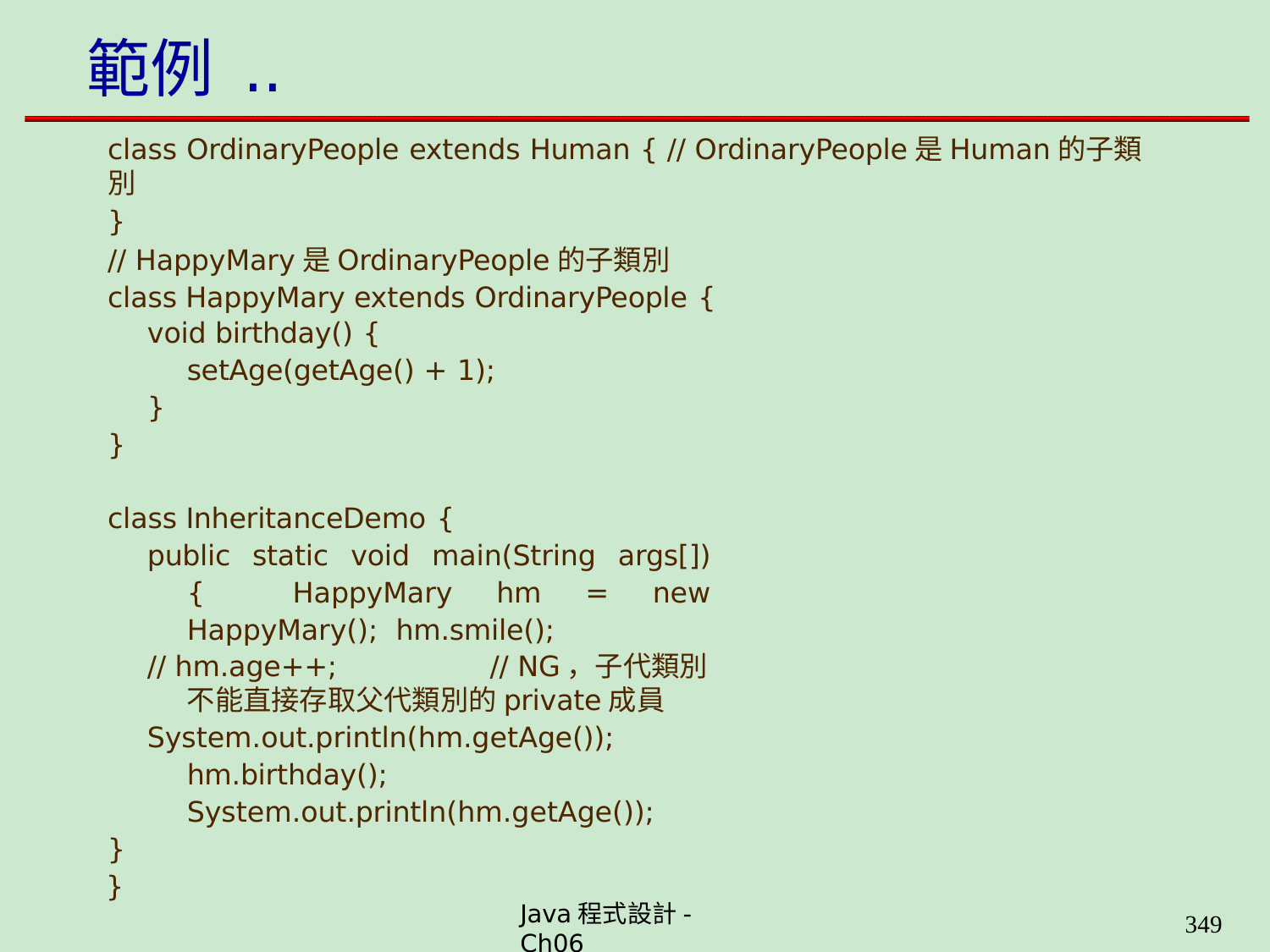

# 範例 ..
class OrdinaryPeople extends Human { // OrdinaryPeople是Human的子類別
}
// HappyMary是OrdinaryPeople的子類別 class HappyMary extends OrdinaryPeople {
void birthday() {
setAge(getAge() + 1);
}
}

class InheritanceDemo {
public static void main(String args[]) {  HappyMary hm = new HappyMary();  hm.smile();
// hm.age++;	// NG，子代類別不能直接存取父代類別的private成員
System.out.println(hm.getAge());  hm.birthday();  System.out.println(hm.getAge());
}
}
Java程式設計-Ch06
349